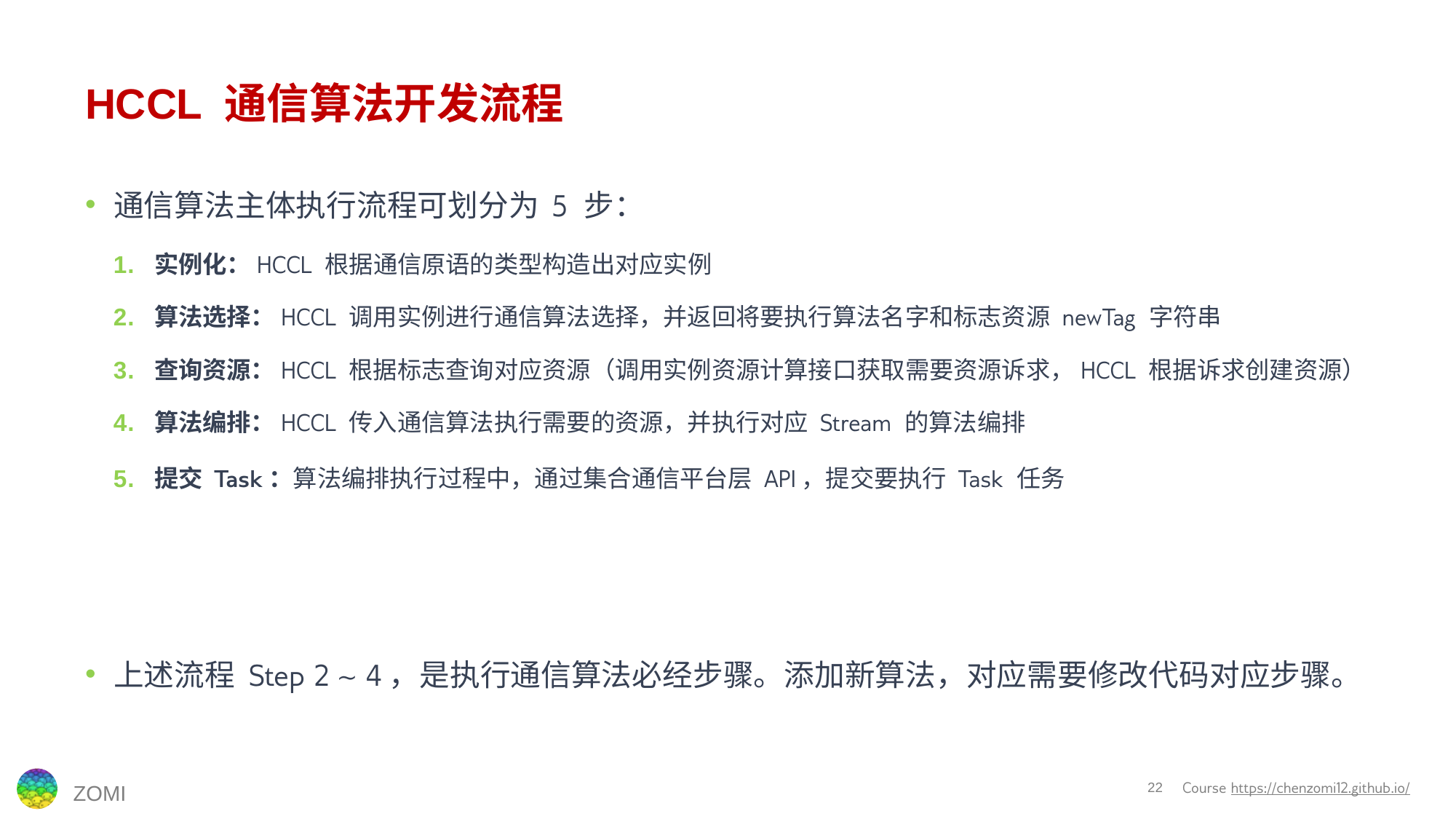

# HCCL 通信算法开发流程
通信算法主体执行流程可划分为 5 步：
实例化：HCCL 根据通信原语的类型构造出对应实例
算法选择：HCCL 调用实例进行通信算法选择，并返回将要执行算法名字和标志资源 newTag 字符串
查询资源：HCCL 根据标志查询对应资源（调用实例资源计算接口获取需要资源诉求，HCCL 根据诉求创建资源）
算法编排：HCCL 传入通信算法执行需要的资源，并执行对应 Stream 的算法编排
提交 Task：算法编排执行过程中，通过集合通信平台层 API，提交要执行 Task 任务

上述流程 Step 2 ~ 4，是执行通信算法必经步骤。添加新算法，对应需要修改代码对应步骤。